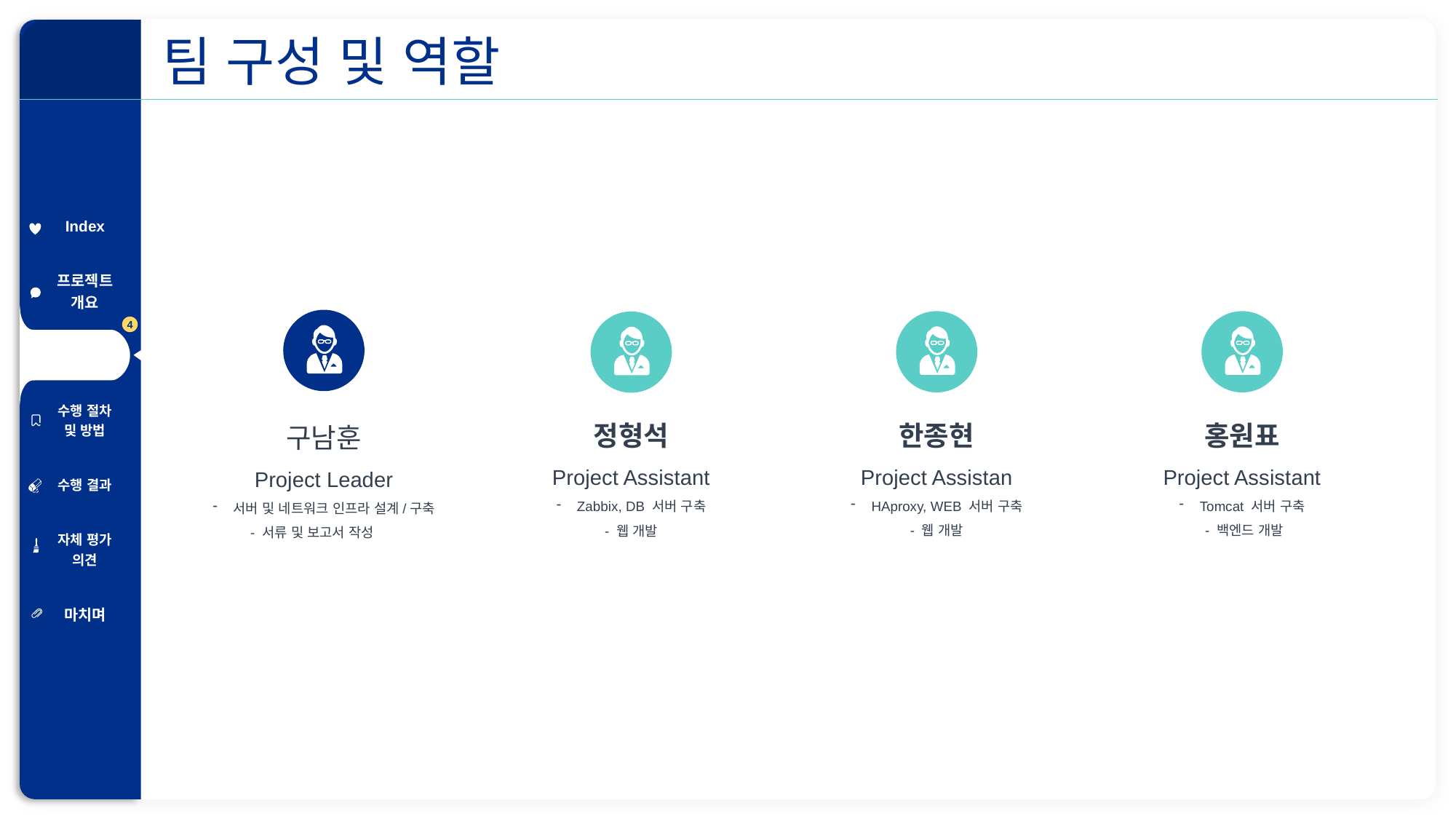

팀 구성 및 역할
| Index |
| --- |
| 프로젝트 개요 |
| 팀 구성 및 역할 |
| 수행 절차 및 방법 |
| 수행 결과 |
| 자체 평가 의견 |
| 마치며 |

4

구남훈
Project Leader
서버 및 네트워크 인프라 설계/구축
               - 서류 및 보고서 작성

한종현
Project Assistan
HAproxy, WEB 서버 구축
- 웹 개발

홍원표
Project Assistant
Tomcat 서버 구축
 - 백엔드 개발

정형석
Project Assistant
Zabbix, DB 서버 구축
- 웹 개발